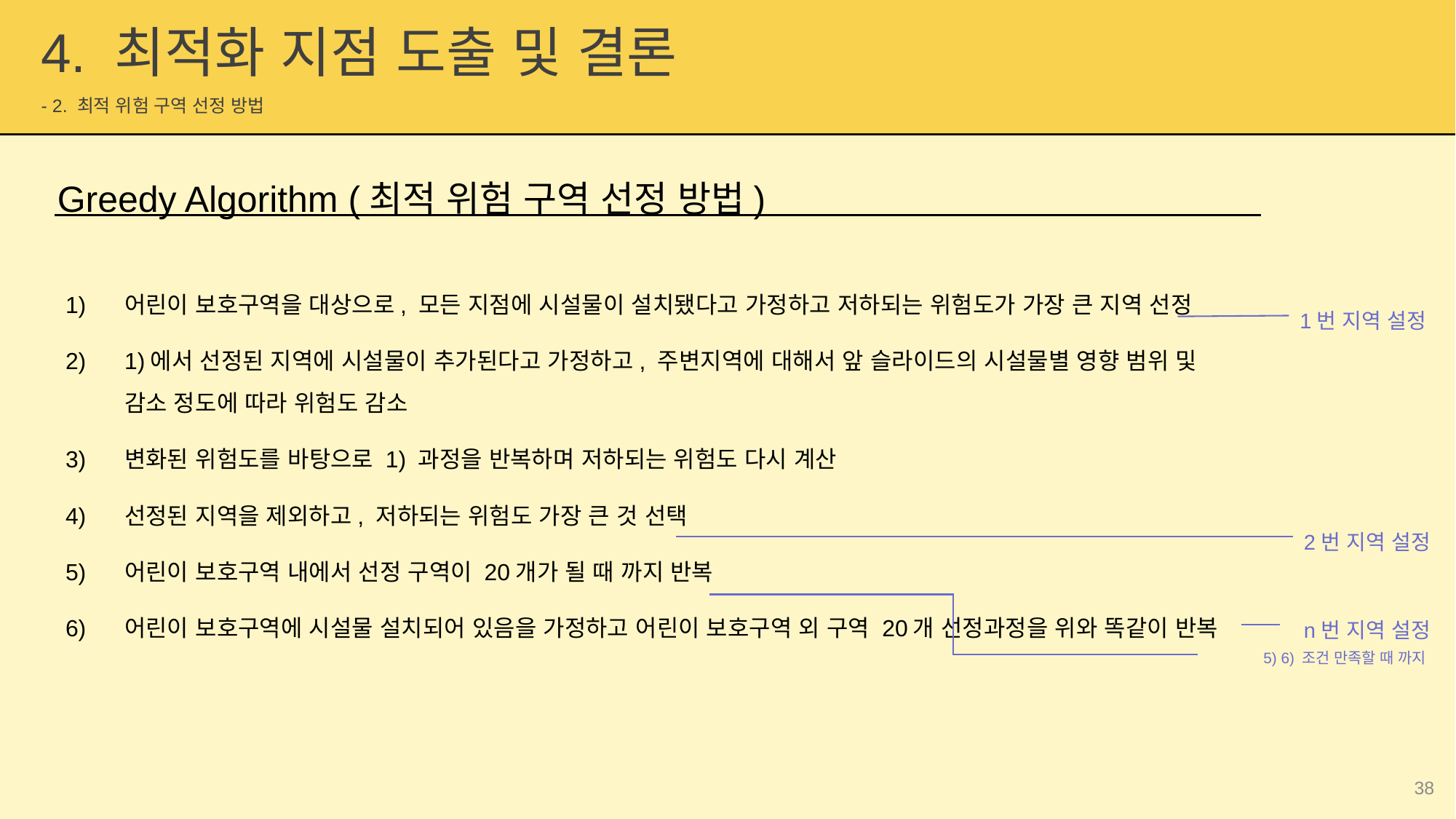

4. 최적화 지점 도출 및 결론
      - 2. 최적 위험 구역 선정 방법
Greedy Algorithm (최적 위험 구역 선정 방법)

어린이 보호구역을 대상으로, 모든 지점에 시설물이 설치됐다고 가정하고 저하되는 위험도가 가장 큰 지역 선정
1)에서 선정된 지역에 시설물이 추가된다고 가정하고, 주변지역에 대해서 앞 슬라이드의 시설물별 영향 범위 및 감소 정도에 따라 위험도 감소
변화된 위험도를 바탕으로 1) 과정을 반복하며 저하되는 위험도 다시 계산
선정된 지역을 제외하고, 저하되는 위험도 가장 큰 것 선택
어린이 보호구역 내에서 선정 구역이 20개가 될 때 까지 반복
어린이 보호구역에 시설물 설치되어 있음을 가정하고 어린이 보호구역 외 구역 20개 선정과정을 위와 똑같이 반복
1번 지역 설정
2번 지역 설정
n번 지역 설정
5) 6) 조건 만족할 때 까지
38